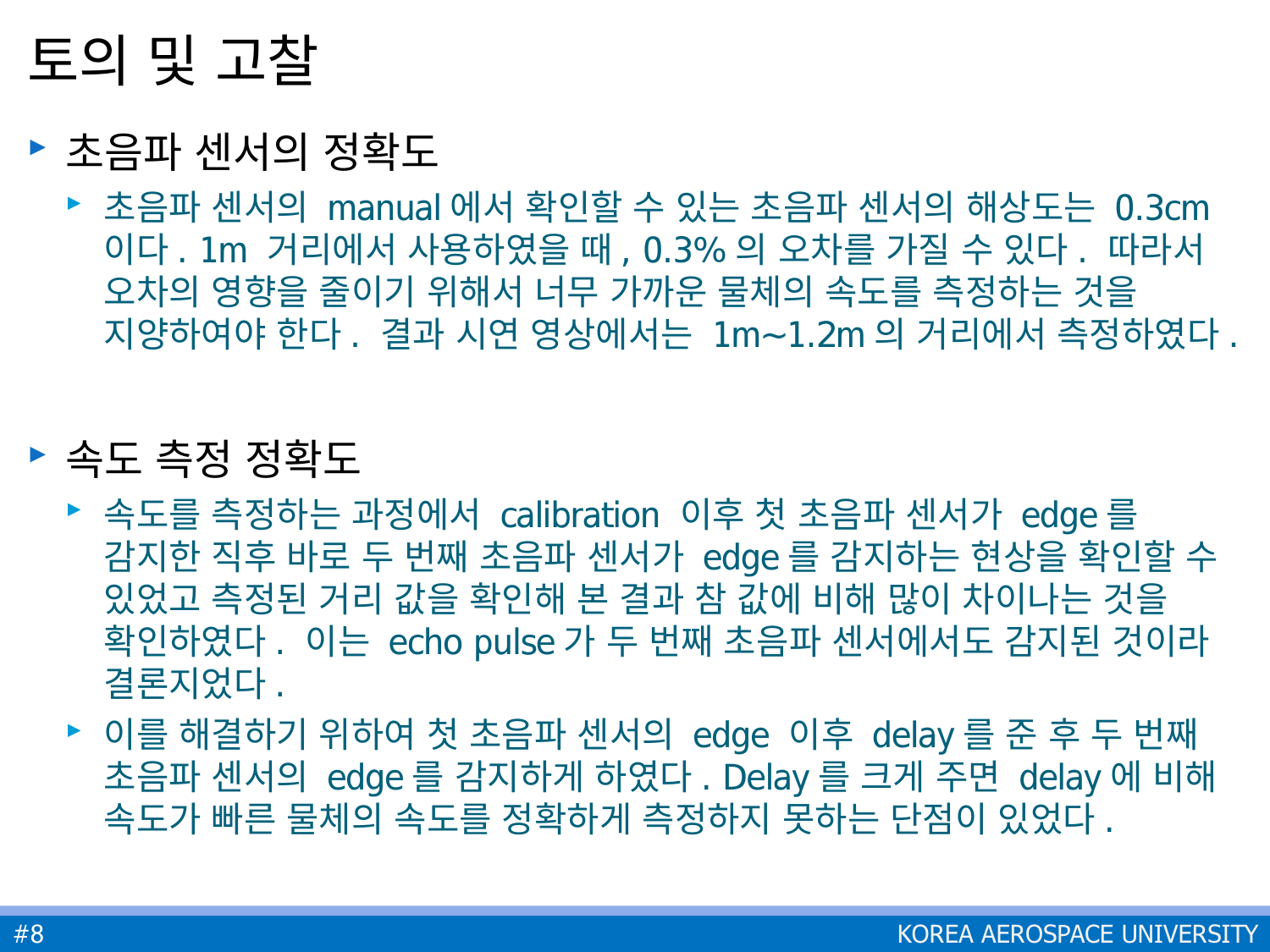

# 토의 및 고찰
초음파 센서의 정확도
초음파 센서의 manual에서 확인할 수 있는 초음파 센서의 해상도는 0.3cm이다. 1m 거리에서 사용하였을 때, 0.3%의 오차를 가질 수 있다. 따라서 오차의 영향을 줄이기 위해서 너무 가까운 물체의 속도를 측정하는 것을 지양하여야 한다. 결과 시연 영상에서는 1m~1.2m의 거리에서 측정하였다.

속도 측정 정확도
속도를 측정하는 과정에서 calibration 이후 첫 초음파 센서가 edge를 감지한 직후 바로 두 번째 초음파 센서가 edge를 감지하는 현상을 확인할 수 있었고 측정된 거리 값을 확인해 본 결과 참 값에 비해 많이 차이나는 것을 확인하였다. 이는 echo pulse가 두 번째 초음파 센서에서도 감지된 것이라 결론지었다.
이를 해결하기 위하여 첫 초음파 센서의 edge 이후 delay를 준 후 두 번째 초음파 센서의 edge를 감지하게 하였다. Delay를 크게 주면 delay에 비해 속도가 빠른 물체의 속도를 정확하게 측정하지 못하는 단점이 있었다.

#8